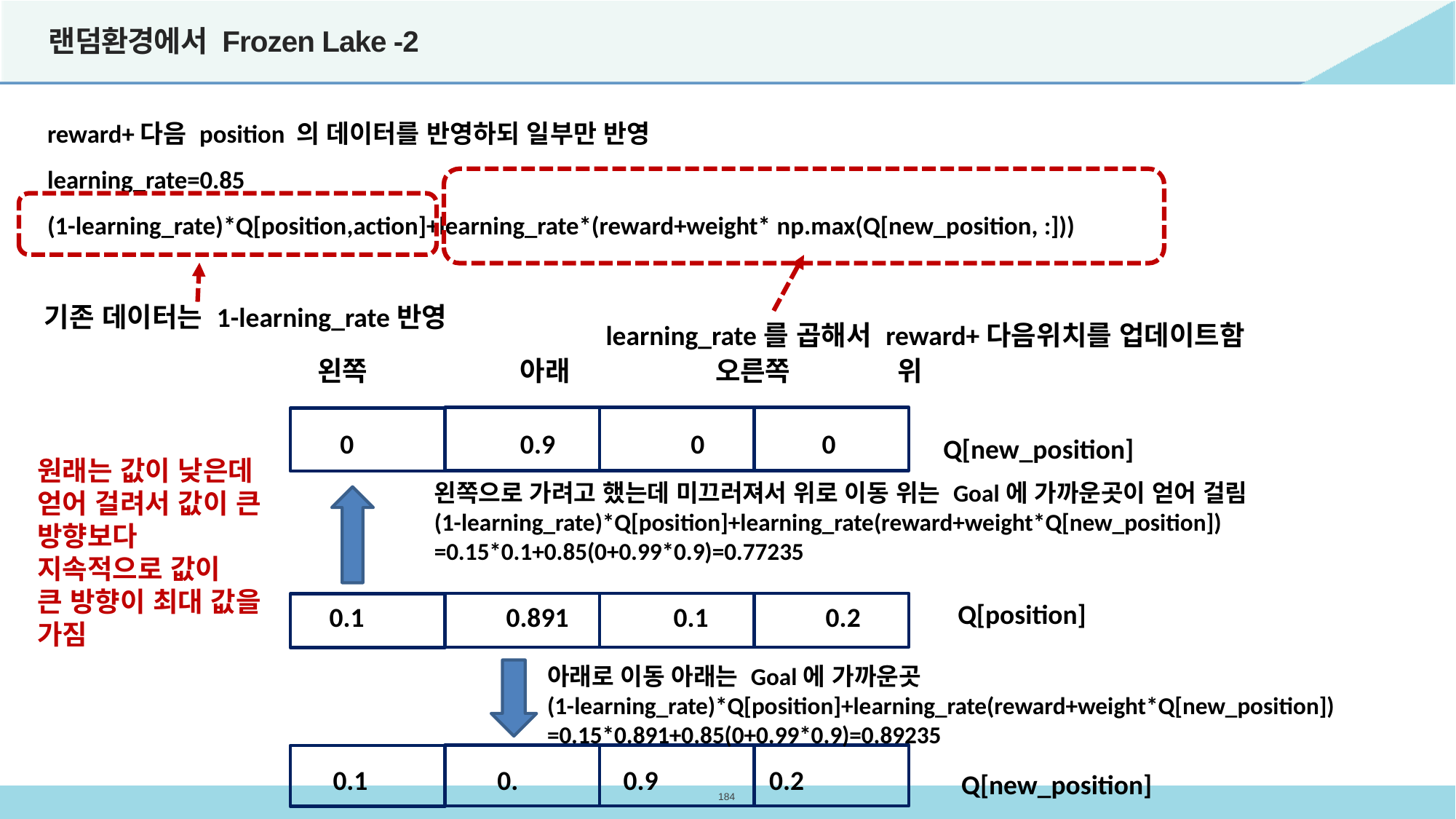

# 랜덤환경에서 Frozen Lake -2
reward+다음 position 의 데이터를 반영하되 일부만 반영
learning_rate=0.85
(1-learning_rate)*Q[position,action]+learning_rate*(reward+weight* np.max(Q[new_position, :]))

기존 데이터는 1-learning_rate반영
learning_rate를 곱해서 reward+다음위치를 업데이트함
왼쪽                    아래                   오른쪽              위

0                           0.9                      0                   0
Q[new_position]
원래는 값이 낮은데
얻어 걸려서 값이 큰 방향보다
지속적으로 값이
큰 방향이 최대 값을 가짐
왼쪽으로 가려고 했는데 미끄러져서 위로 이동 위는 Goal에 가까운곳이 얻어 걸림
(1-learning_rate)*Q[position]+learning_rate(reward+weight*Q[new_position])
=0.15*0.1+0.85(0+0.99*0.9)=0.77235

Q[position]

0.1                       0.891                 0.1                   0.2
아래로 이동 아래는 Goal에 가까운곳
(1-learning_rate)*Q[position]+learning_rate(reward+weight*Q[new_position])
=0.15*0.891+0.85(0+0.99*0.9)=0.89235

0.1                     0.                 0.9                  0.2
Q[new_position]